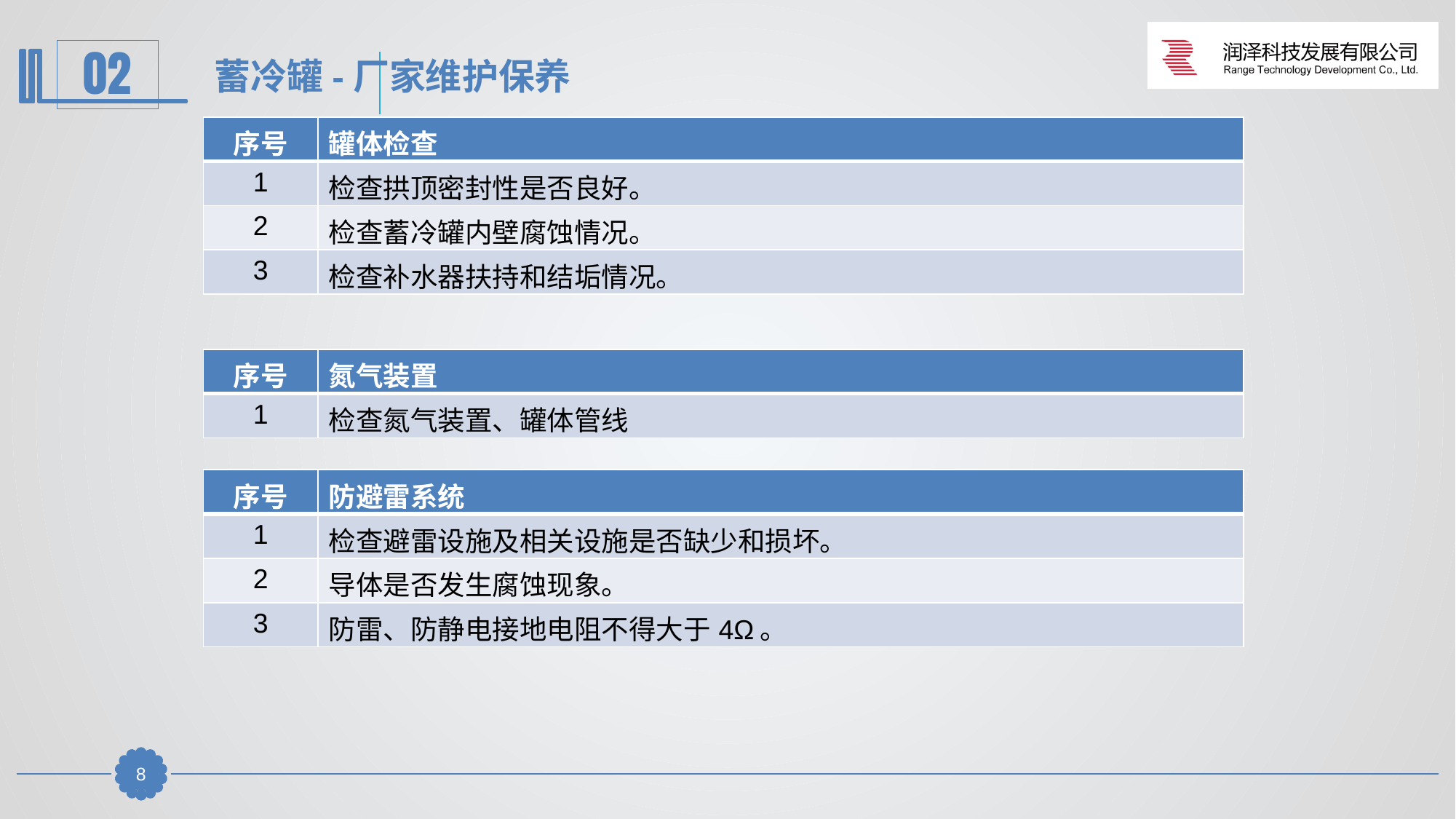

蓄冷罐-厂家维护保养
| 序号 | 罐体检查 |
| --- | --- |
| 1 | 检查拱顶密封性是否良好。 |
| 2 | 检查蓄冷罐内壁腐蚀情况。 |
| 3 | 检查补水器扶持和结垢情况。 |
| 序号 | 氮气装置 |
| --- | --- |
| 1 | 检查氮气装置、罐体管线 |
| 序号 | 防避雷系统 |
| --- | --- |
| 1 | 检查避雷设施及相关设施是否缺少和损坏。 |
| 2 | 导体是否发生腐蚀现象。 |
| 3 | 防雷、防静电接地电阻不得大于4Ω。 |
8